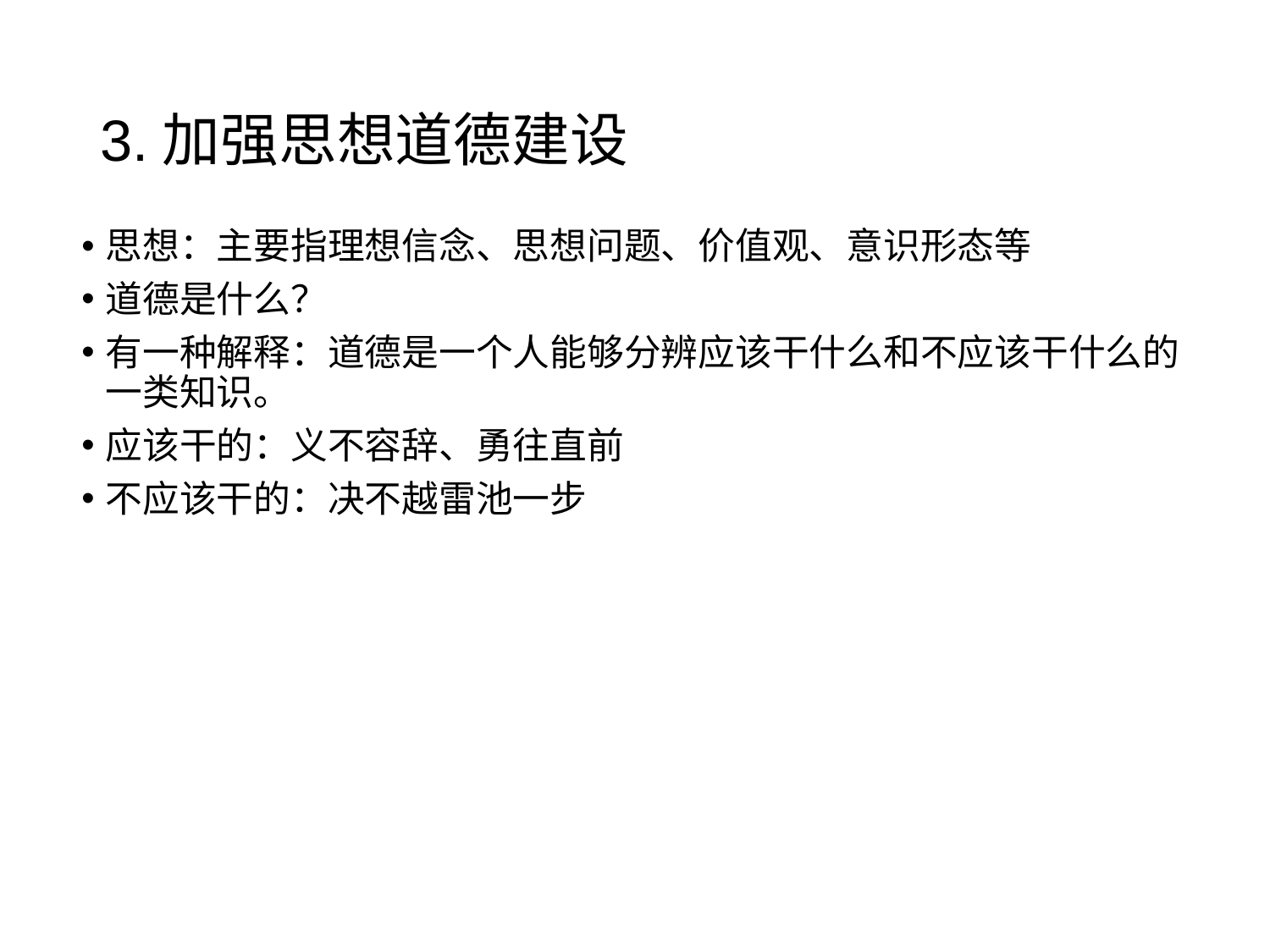

# 3.加强思想道德建设
思想：主要指理想信念、思想问题、价值观、意识形态等
道德是什么？
有一种解释：道德是一个人能够分辨应该干什么和不应该干什么的一类知识。
应该干的：义不容辞、勇往直前
不应该干的：决不越雷池一步